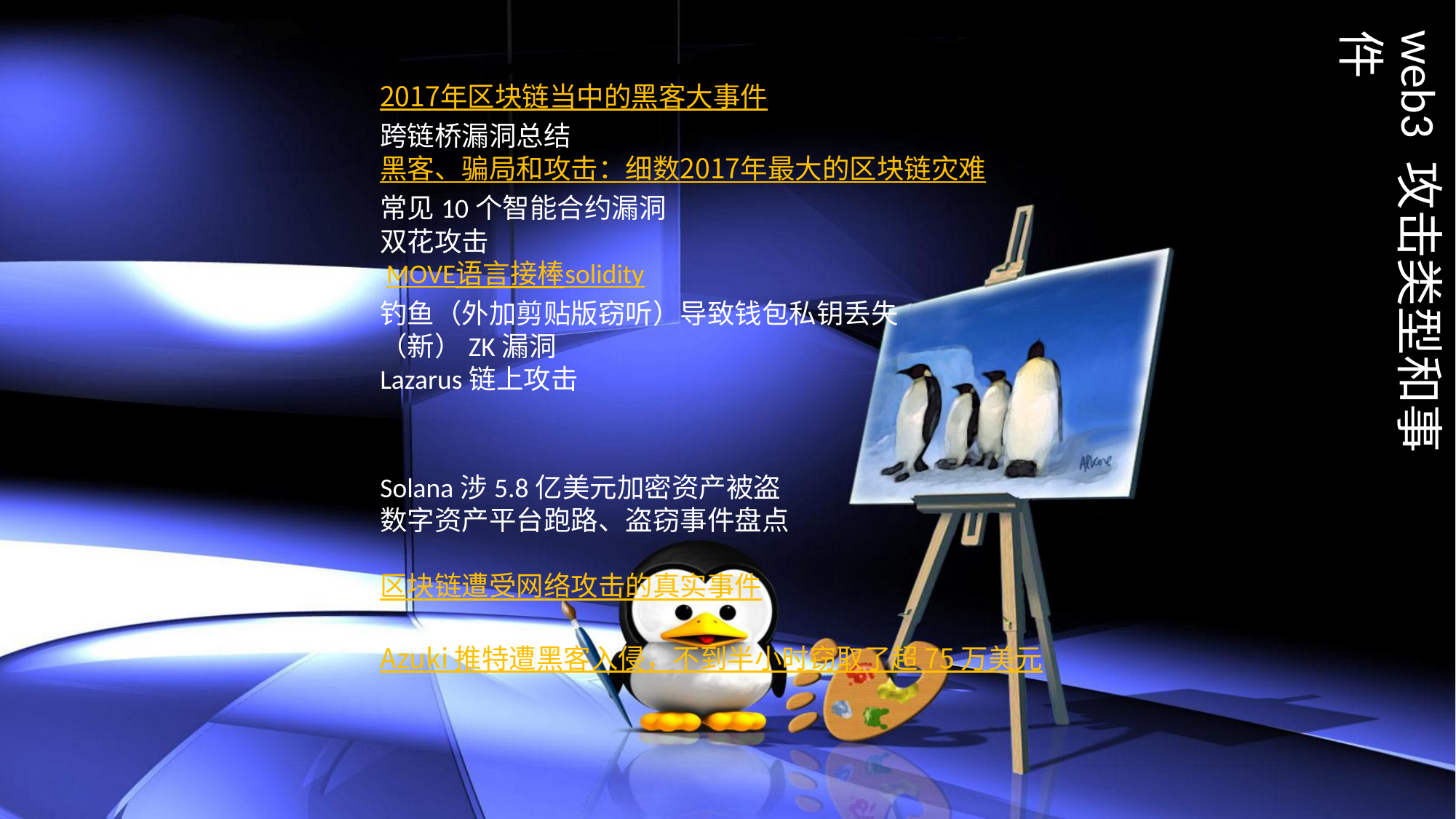

web3 攻击类型和事件
2017年区块链当中的黑客大事件
跨链桥漏洞总结
黑客、骗局和攻击：细数2017年最大的区块链灾难
常见10个智能合约漏洞
双花攻击
 MOVE语言接棒solidity
钓鱼（外加剪贴版窃听）导致钱包私钥丢失
（新）ZK漏洞
Lazarus链上攻击
Solana涉5.8亿美元加密资产被盗
数字资产平台跑路、盗窃事件盘点

区块链遭受网络攻击的真实事件

Azuki 推特遭黑客入侵，不到半小时窃取了超 75 万美元